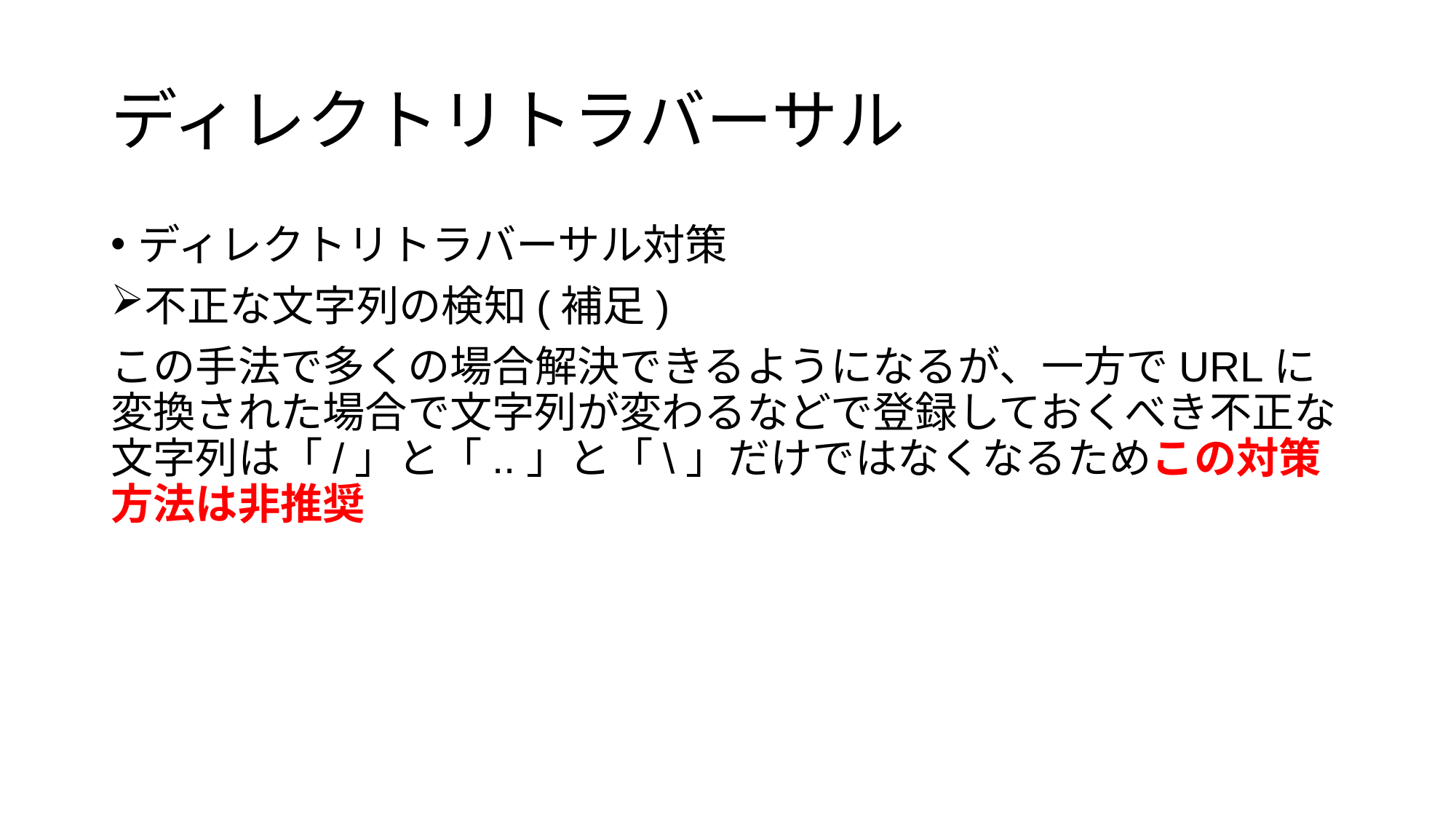

# ディレクトリトラバーサル
ディレクトリトラバーサル対策
不正な文字列の検知(補足)
この手法で多くの場合解決できるようになるが、一方でURLに変換された場合で文字列が変わるなどで登録しておくべき不正な文字列は「/」と「..」と「\」だけではなくなるためこの対策方法は非推奨